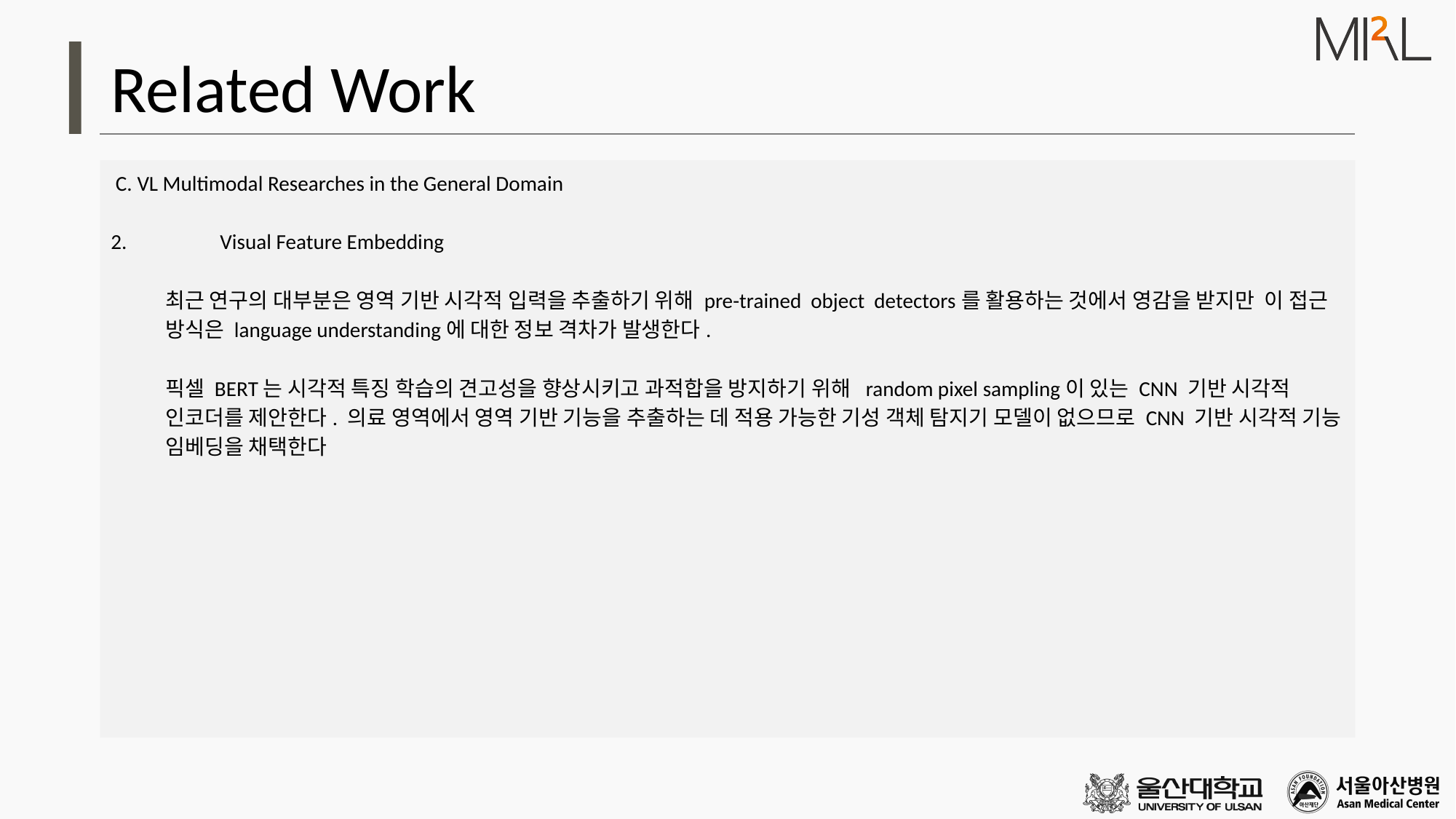

# Related Work
 C. VL Multimodal Researches in the General Domain

2.	Visual Feature Embedding

최근 연구의 대부분은 영역 기반 시각적 입력을 추출하기 위해 pre-trained  object  detectors를 활용하는 것에서 영감을 받지만  이 접근 방식은 language understanding에 대한 정보 격차가 발생한다.

픽셀 BERT는 시각적 특징 학습의 견고성을 향상시키고 과적합을 방지하기 위해  random pixel sampling이 있는 CNN 기반 시각적 인코더를 제안한다. 의료 영역에서 영역 기반 기능을 추출하는 데 적용 가능한 기성 객체 탐지기 모델이 없으므로 CNN 기반 시각적 기능 임베딩을 채택한다